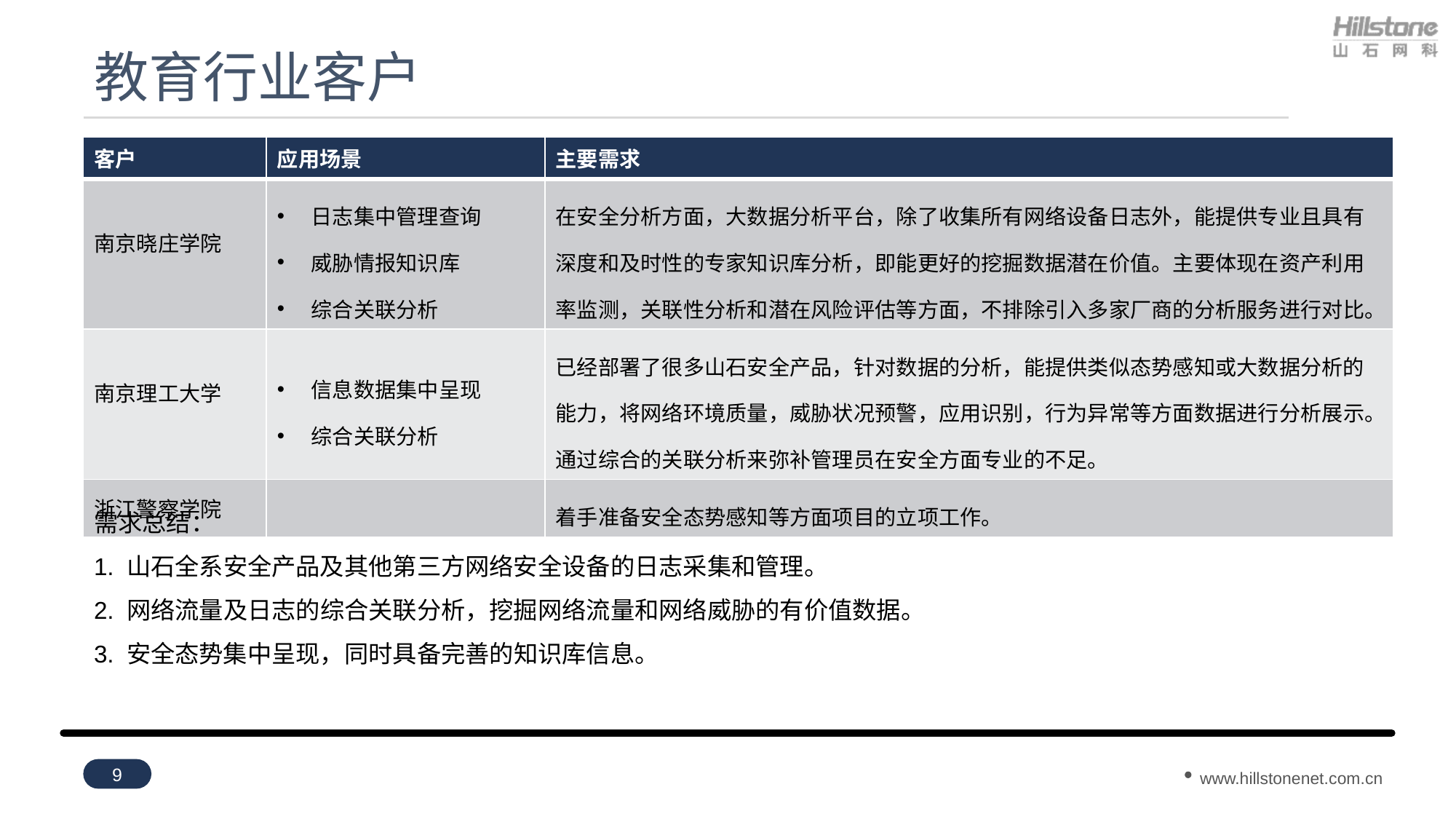

# 教育行业客户
| 客户 | 应用场景 | 主要需求 |
| --- | --- | --- |
| 南京晓庄学院 | 日志集中管理查询 威胁情报知识库 综合关联分析 | 在安全分析方面，大数据分析平台，除了收集所有网络设备日志外，能提供专业且具有深度和及时性的专家知识库分析，即能更好的挖掘数据潜在价值。主要体现在资产利用率监测，关联性分析和潜在风险评估等方面，不排除引入多家厂商的分析服务进行对比。 |
| 南京理工大学 | 信息数据集中呈现 综合关联分析 | 已经部署了很多山石安全产品，针对数据的分析，能提供类似态势感知或大数据分析的能力，将网络环境质量，威胁状况预警，应用识别，行为异常等方面数据进行分析展示。通过综合的关联分析来弥补管理员在安全方面专业的不足。 |
| 浙江警察学院 |  | 着手准备安全态势感知等方面项目的立项工作。 |
需求总结：
1. 山石全系安全产品及其他第三方网络安全设备的日志采集和管理。
2. 网络流量及日志的综合关联分析，挖掘网络流量和网络威胁的有价值数据。
3. 安全态势集中呈现，同时具备完善的知识库信息。
9